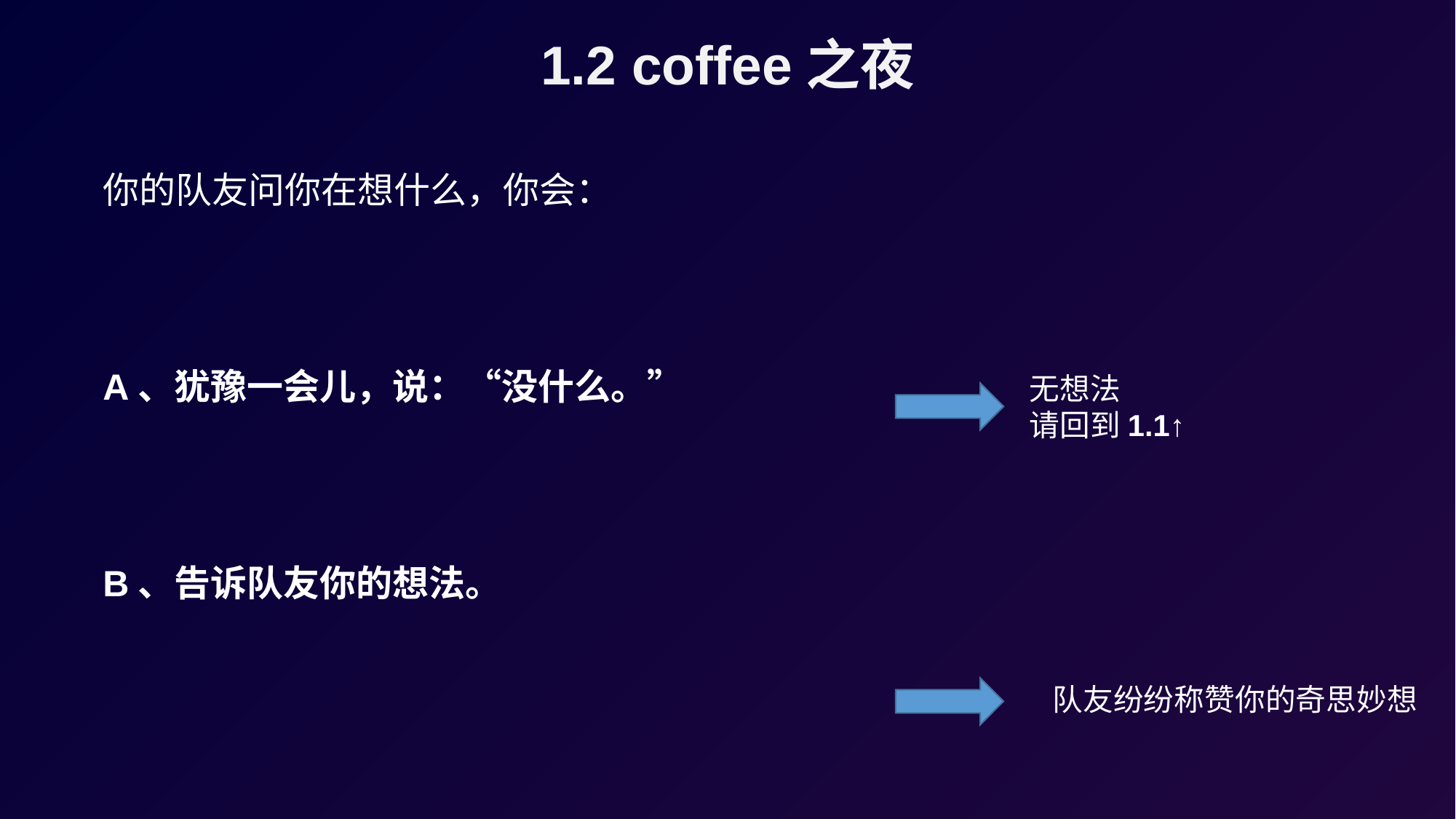

1.2 coffee之夜

你的队友问你在想什么，你会：

A、犹豫一会儿，说：“没什么。”

B、告诉队友你的想法。

无想法
请回到1.1↑

队友纷纷称赞你的奇思妙想